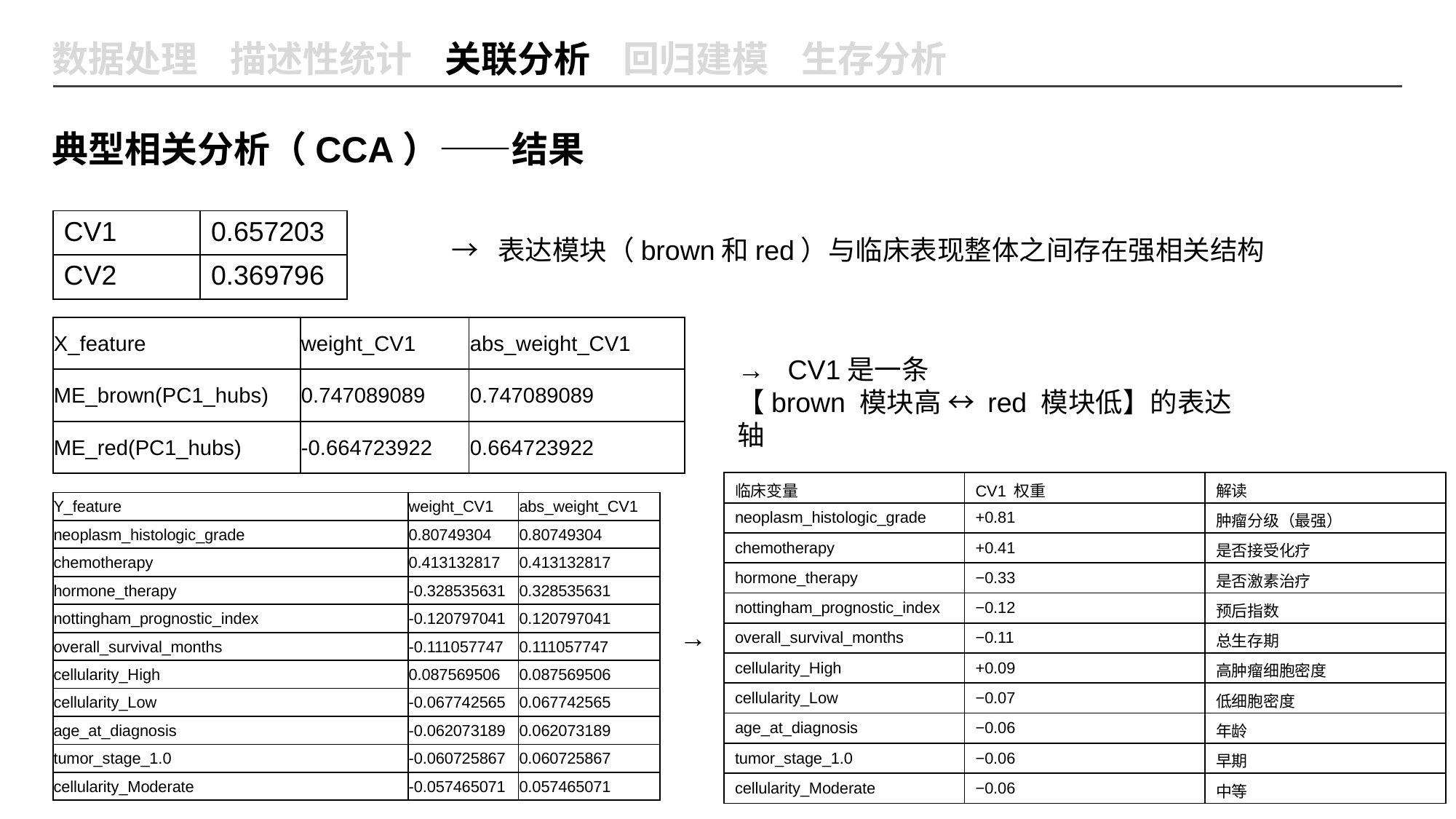

数据处理    描述性统计    关联分析    回归建模    生存分析
典型相关分析（CCA）——结果
| CV1 | 0.657203 |
| --- | --- |
| CV2 | 0.369796 |
→  表达模块（brown和red）与临床表现整体之间存在强相关结构
| X\_feature | weight\_CV1 | abs\_weight\_CV1 |
| --- | --- | --- |
| ME\_brown(PC1\_hubs) | 0.747089089 | 0.747089089 |
| ME\_red(PC1\_hubs) | -0.664723922 | 0.664723922 |
→   CV1是一条
【brown 模块高 ↔ red 模块低】的表达轴
| 临床变量 | CV1 权重 | 解读 |
| --- | --- | --- |
| neoplasm\_histologic\_grade | +0.81 | 肿瘤分级（最强） |
| chemotherapy | +0.41 | 是否接受化疗 |
| hormone\_therapy | −0.33 | 是否激素治疗 |
| nottingham\_prognostic\_index | −0.12 | 预后指数 |
| overall\_survival\_months | −0.11 | 总生存期 |
| cellularity\_High | +0.09 | 高肿瘤细胞密度 |
| cellularity\_Low | −0.07 | 低细胞密度 |
| age\_at\_diagnosis | −0.06 | 年龄 |
| tumor\_stage\_1.0 | −0.06 | 早期 |
| cellularity\_Moderate | −0.06 | 中等 |
| Y\_feature | weight\_CV1 | abs\_weight\_CV1 |
| --- | --- | --- |
| neoplasm\_histologic\_grade | 0.80749304 | 0.80749304 |
| chemotherapy | 0.413132817 | 0.413132817 |
| hormone\_therapy | -0.328535631 | 0.328535631 |
| nottingham\_prognostic\_index | -0.120797041 | 0.120797041 |
| overall\_survival\_months | -0.111057747 | 0.111057747 |
| cellularity\_High | 0.087569506 | 0.087569506 |
| cellularity\_Low | -0.067742565 | 0.067742565 |
| age\_at\_diagnosis | -0.062073189 | 0.062073189 |
| tumor\_stage\_1.0 | -0.060725867 | 0.060725867 |
| cellularity\_Moderate | -0.057465071 | 0.057465071 |
→